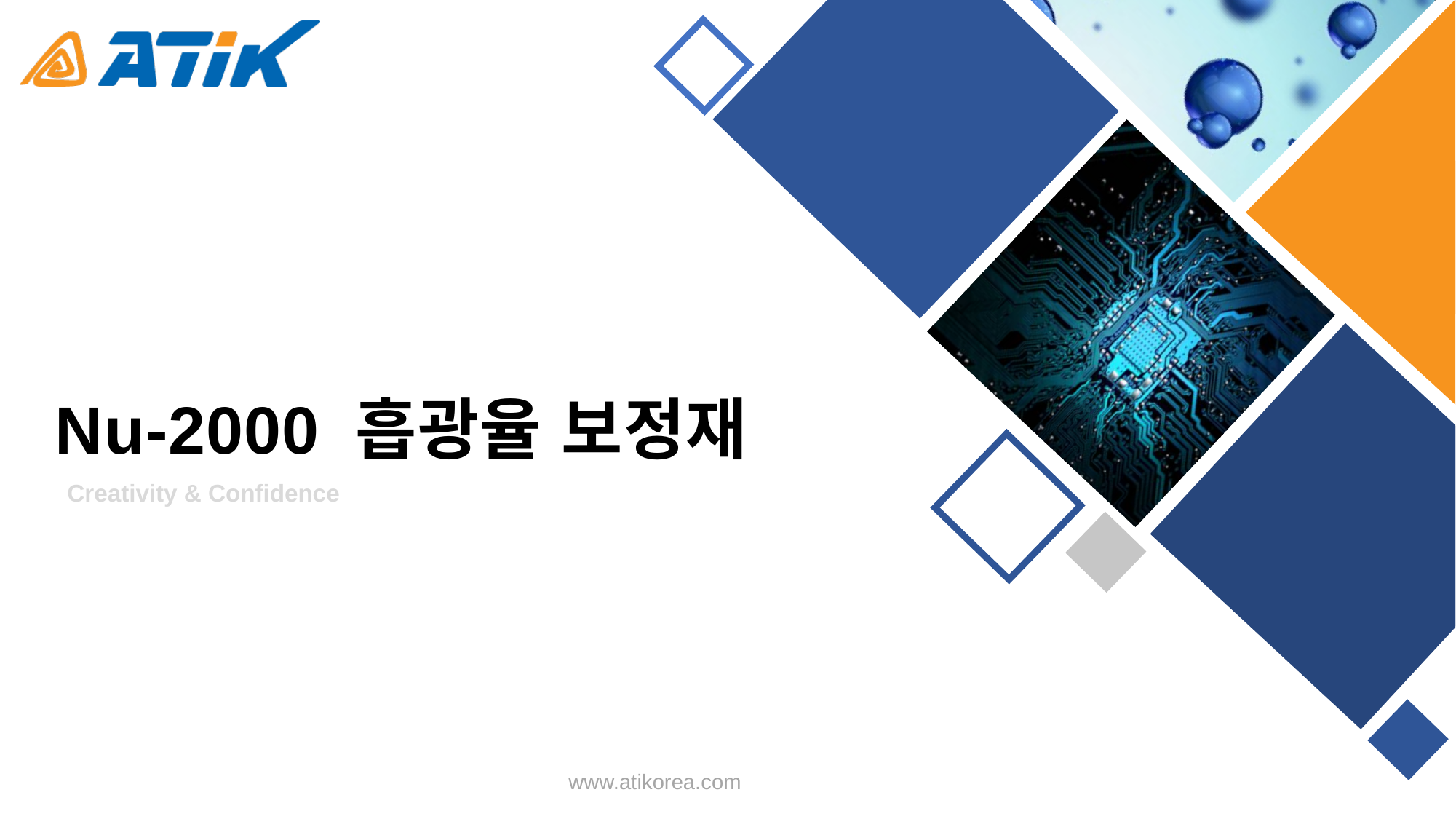

Nu-2000 흡광율 보정재
Creativity & Confidence
www.atikorea.com